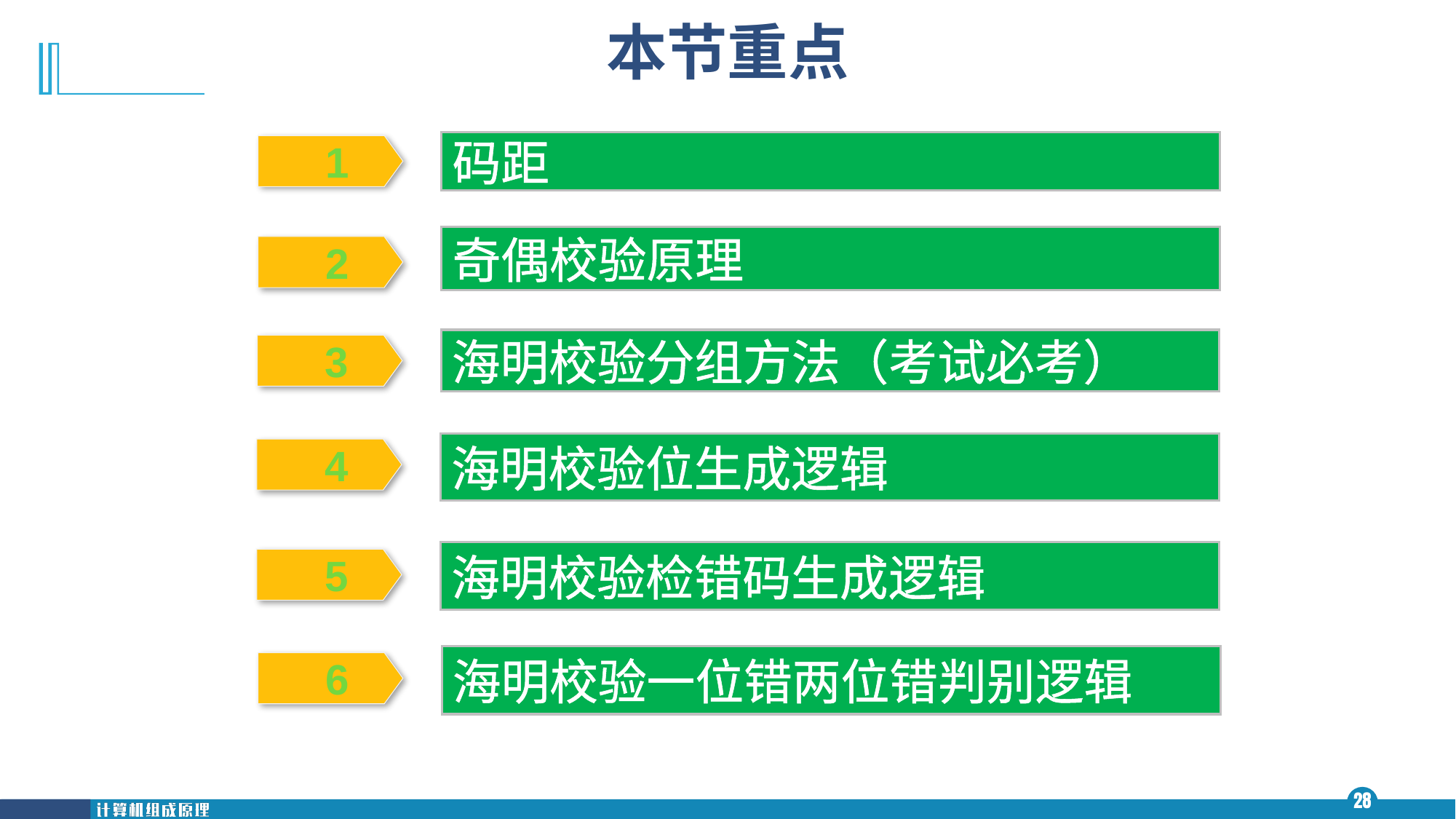

# 本节重点
码距
  1
奇偶校验原理
  2
海明校验分组方法（考试必考）
  3
海明校验位生成逻辑
  4
海明校验检错码生成逻辑
  5
海明校验一位错两位错判别逻辑
  6